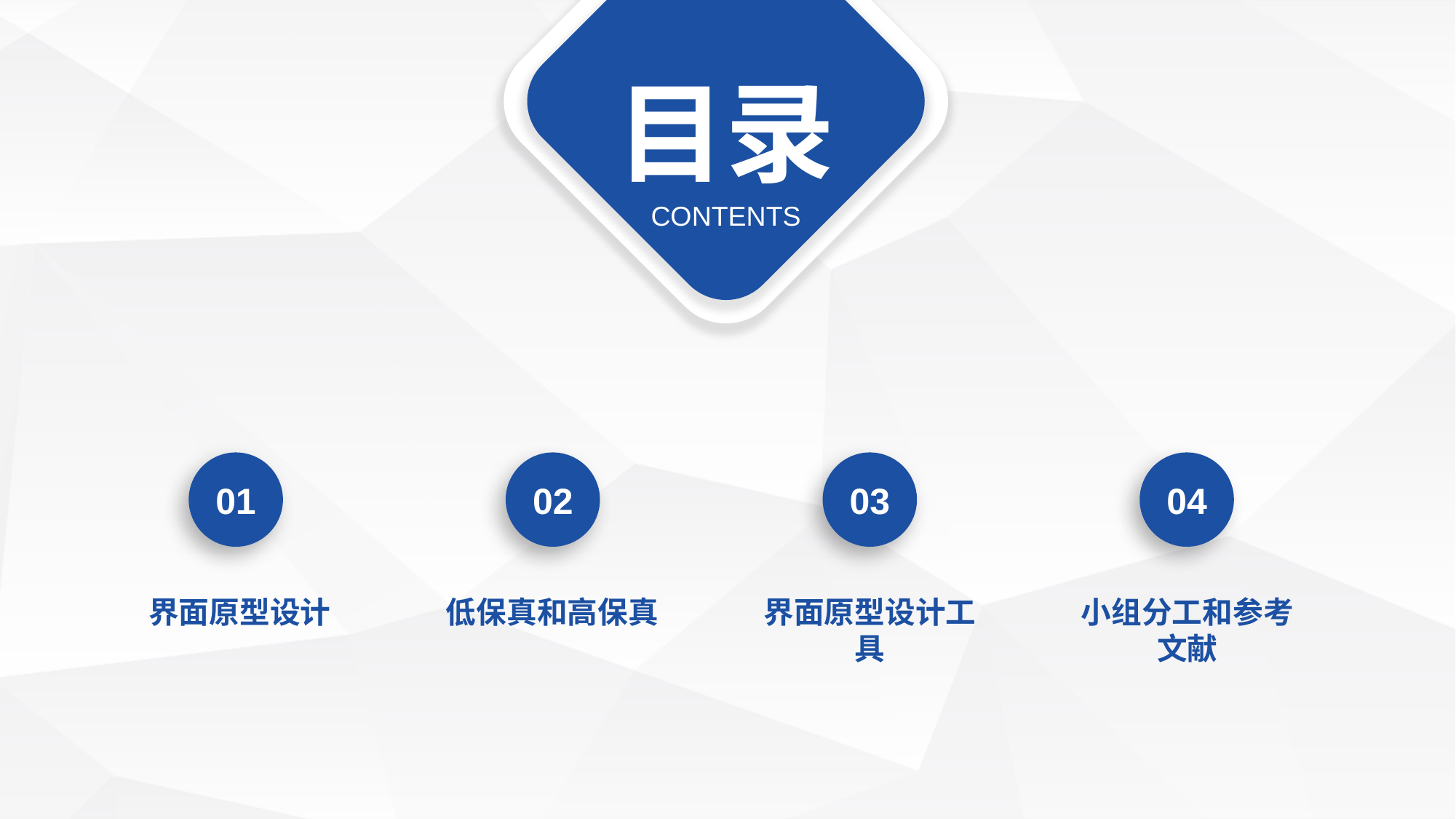

目录
CONTENTS

01
02
03
04
界面原型设计
低保真和高保真
界面原型设计工具
小组分工和参考文献